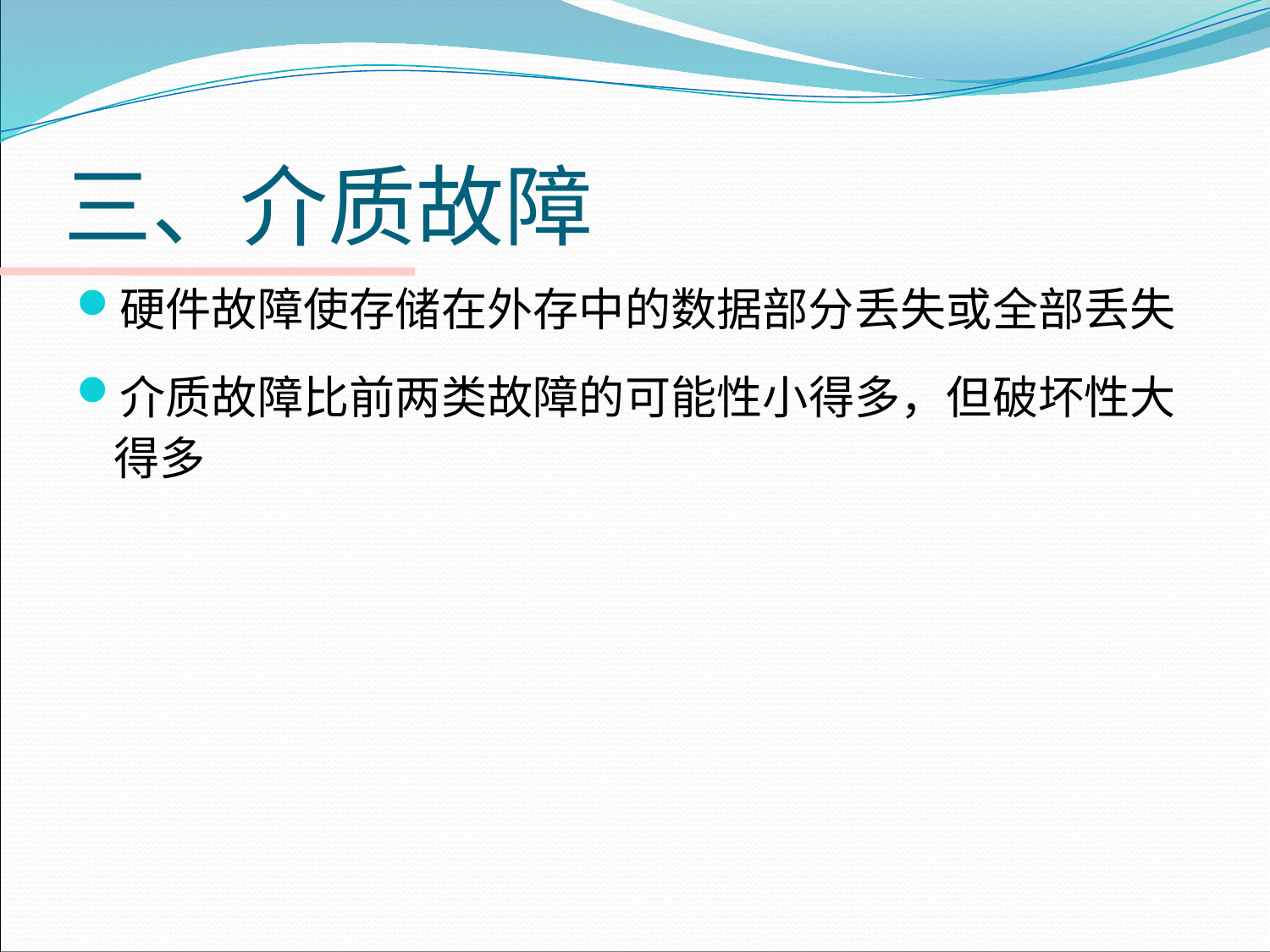

# 三、介质故障
硬件故障使存储在外存中的数据部分丢失或全部丢失
介质故障比前两类故障的可能性小得多，但破坏性大得多

918